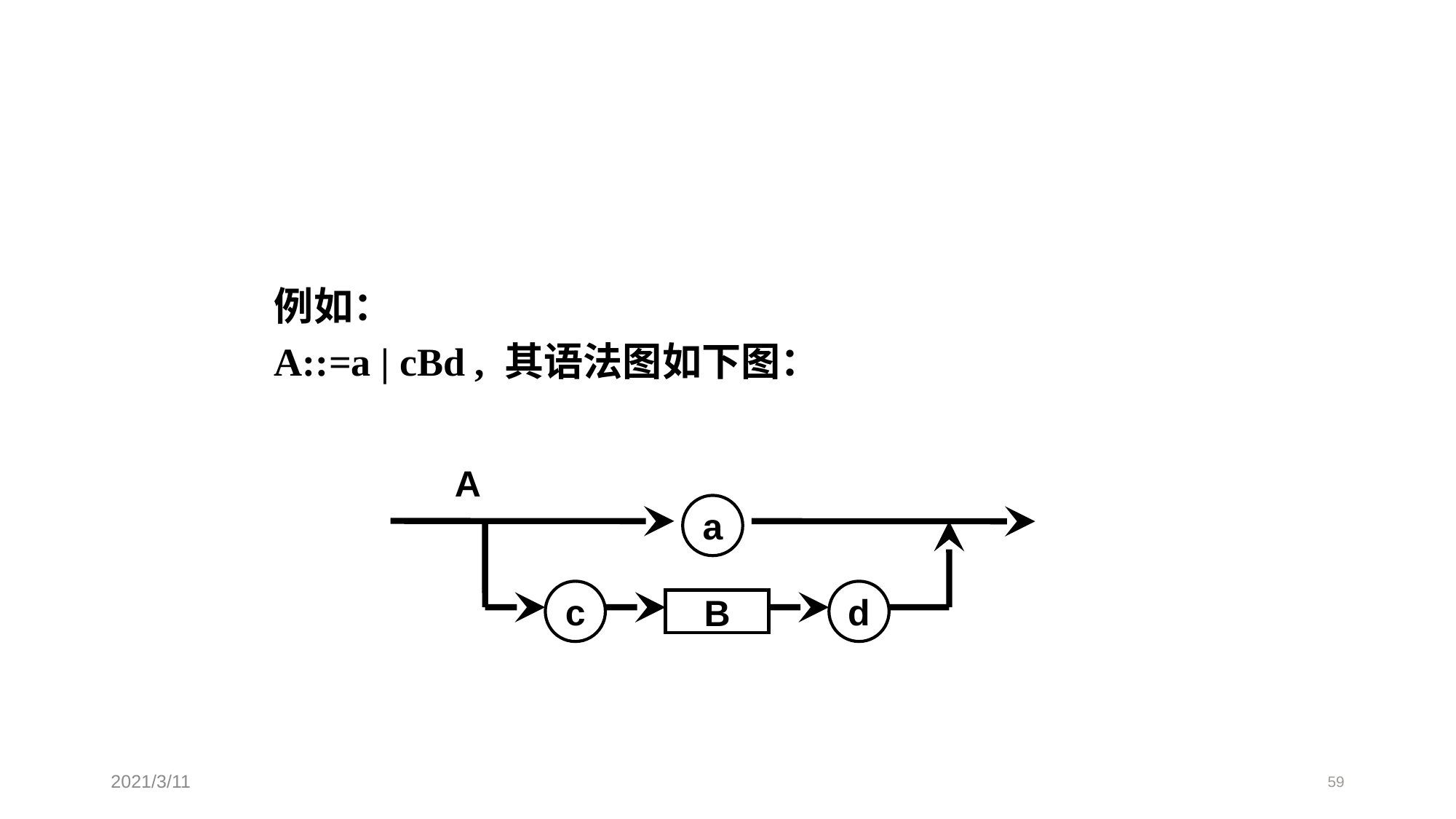

例如：
A::=a | cBd , 其语法图如下图：
A
a

c
d
B

2021/3/11
59